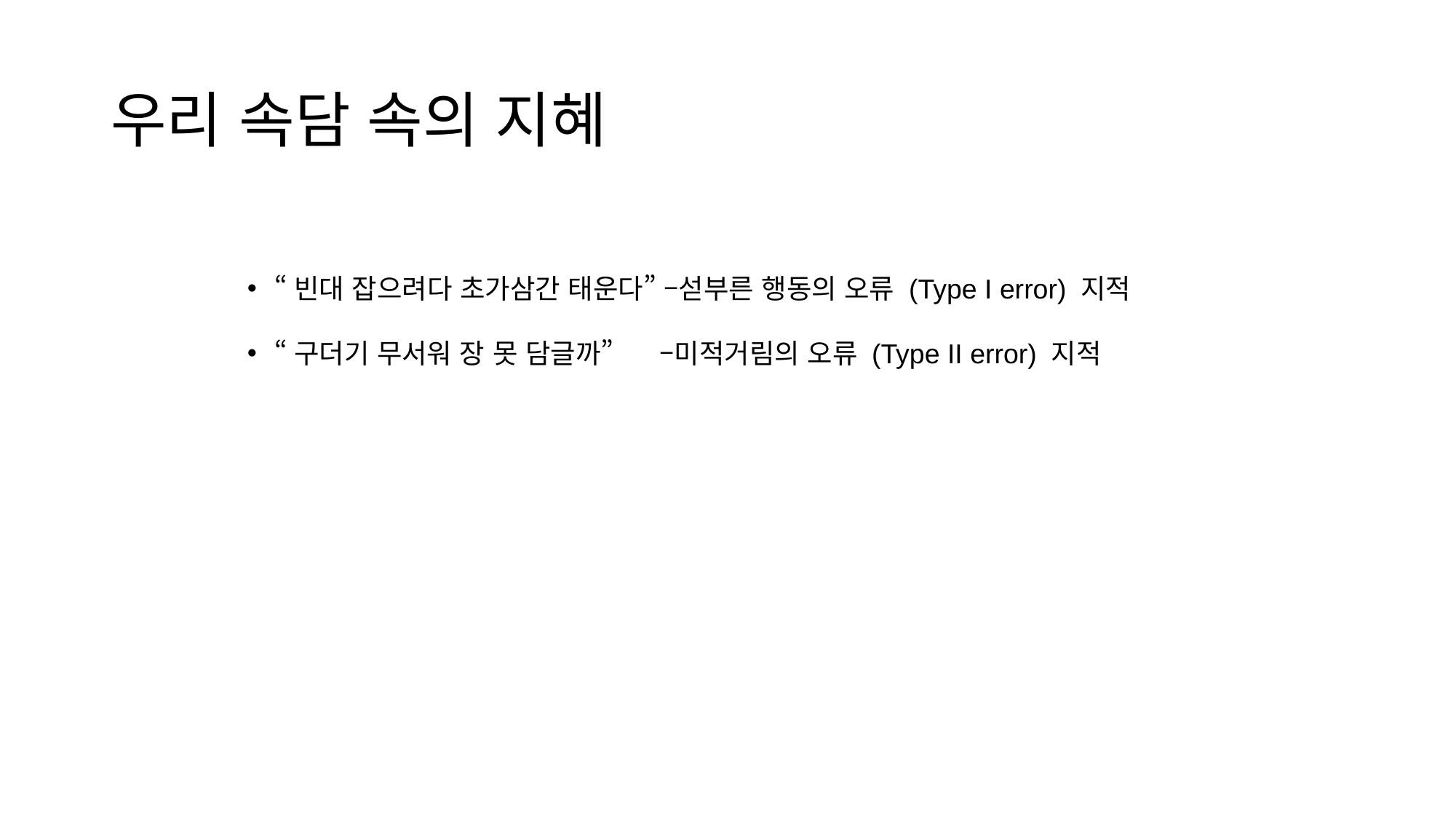

# 우리 속담 속의 지혜

“빈대 잡으려다 초가삼간 태운다” –섣부른 행동의 오류 (Type I error) 지적
“구더기 무서워 장 못 담글까”      –미적거림의 오류 (Type II error) 지적